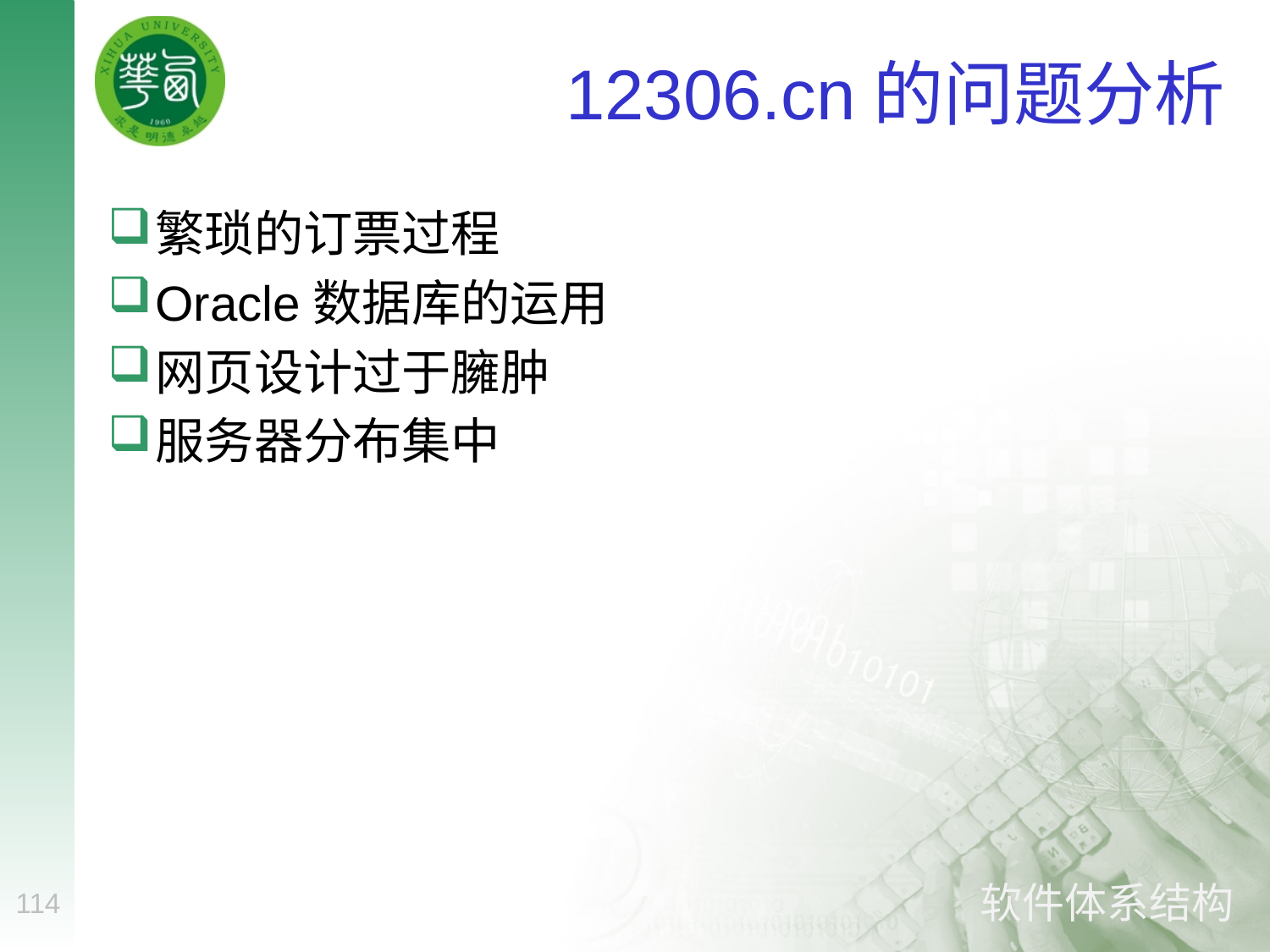

# 12306.cn的问题分析
繁琐的订票过程
Oracle数据库的运用
网页设计过于臃肿
服务器分布集中
114